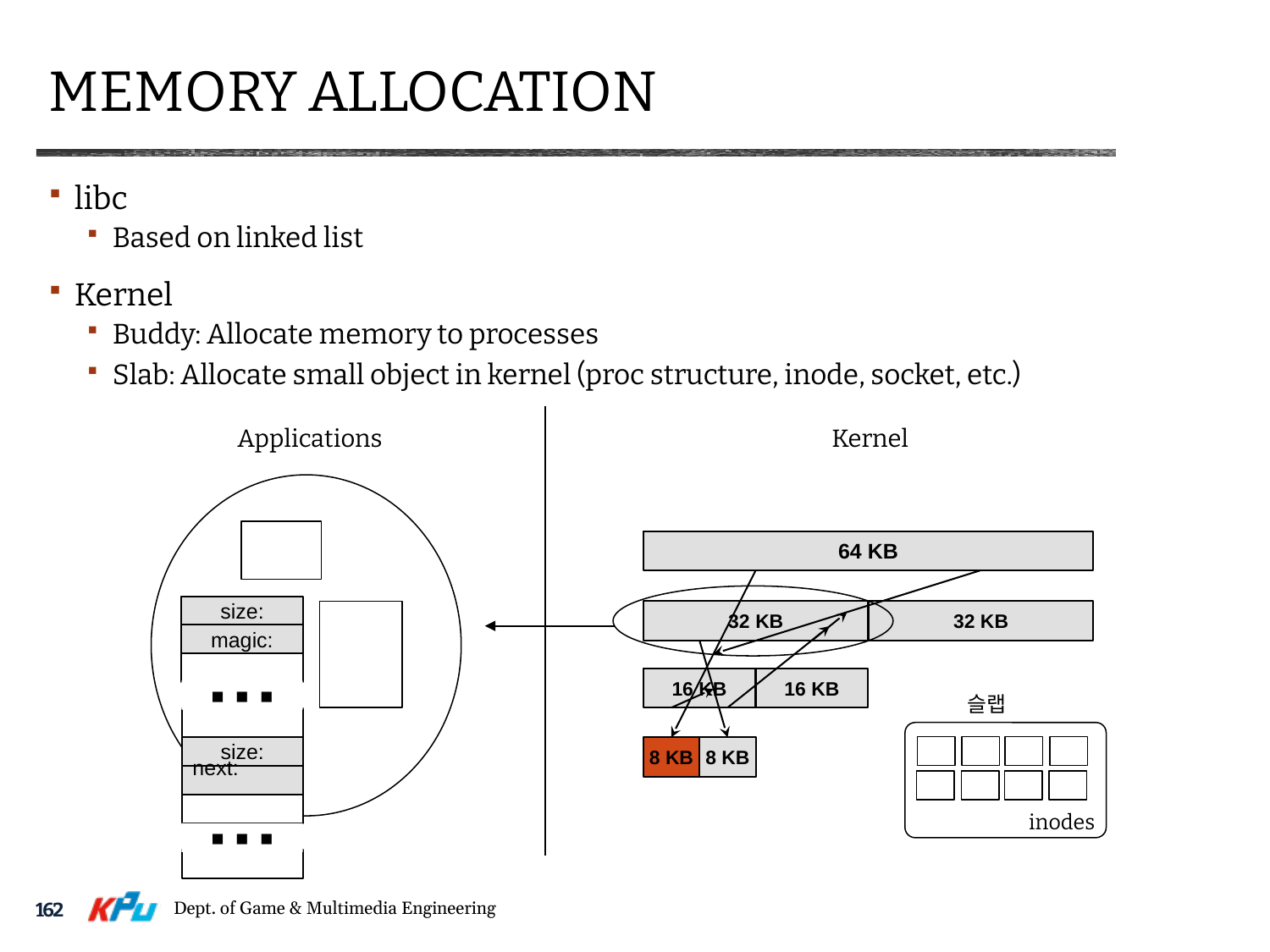

# Memory allocation
libc
Based on linked list
Kernel
Buddy: Allocate memory to processes
Slab: Allocate small object in kernel (proc structure, inode, socket, etc.)

Applications
Kernel

64 KB
32 KB
32 KB
16 KB
16 KB
8 KB
8 KB

size:
magic:

■  ■  ■

size:
next:

커널
■  ■  ■

슬랩

inodes
Dept. of Game & Multimedia Engineering
162